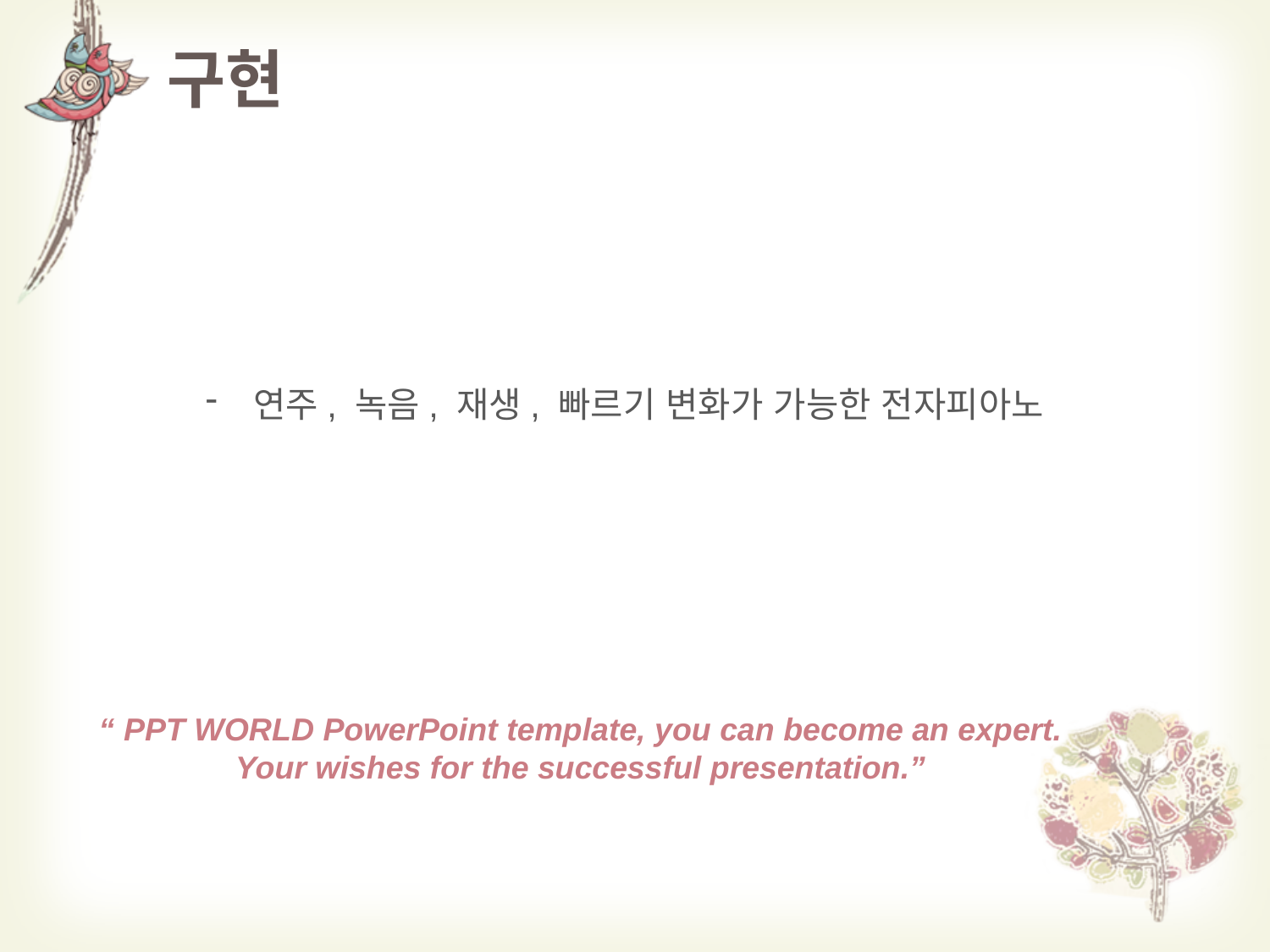

# 구현
연주, 녹음, 재생, 빠르기 변화가 가능한 전자피아노

“ PPT WORLD PowerPoint template, you can become an expert.
Your wishes for the successful presentation.”